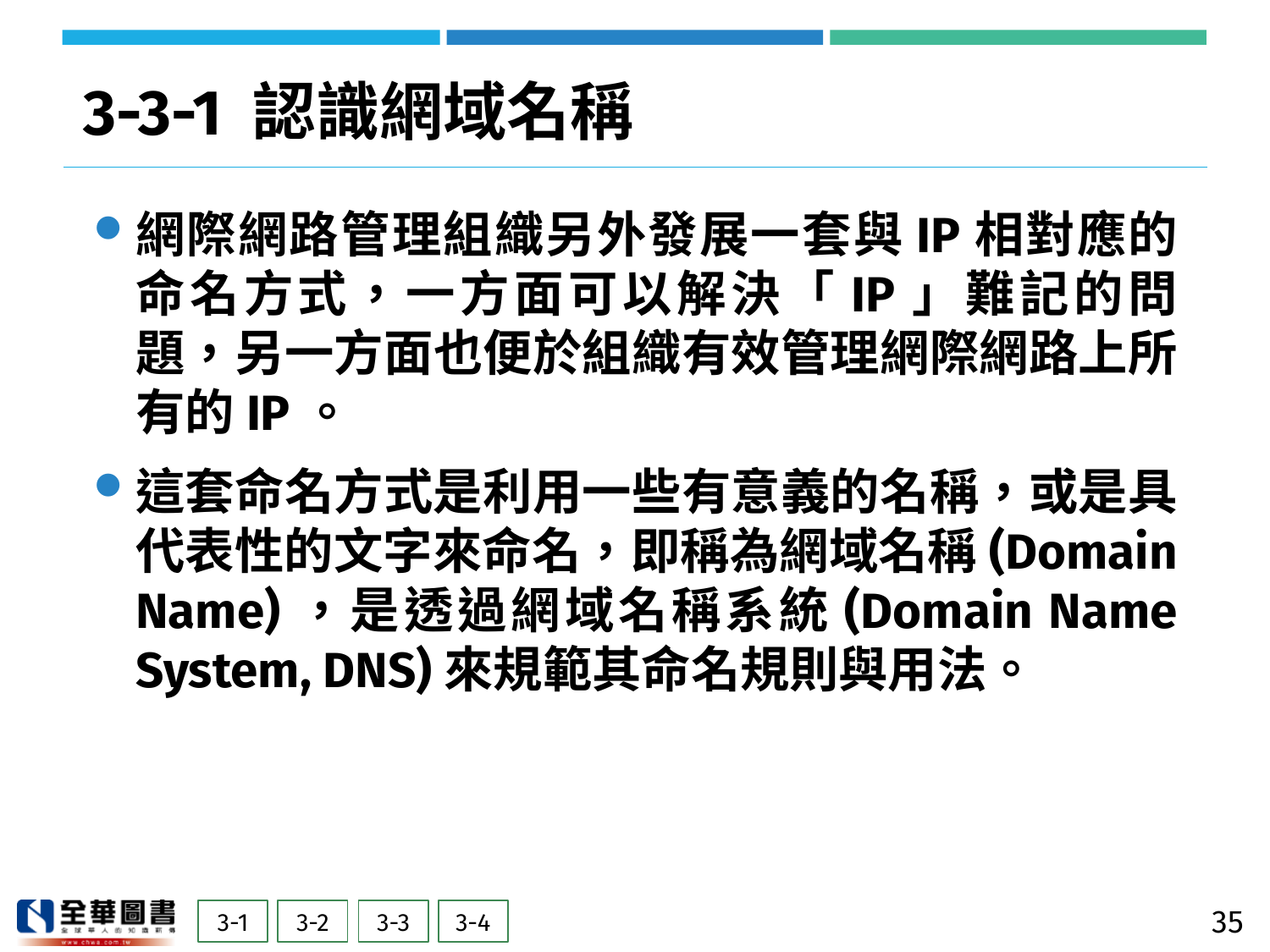

# 3-3-1 認識網域名稱
網際網路管理組織另外發展一套與IP相對應的命名方式，一方面可以解決「IP」難記的問題，另一方面也便於組織有效管理網際網路上所有的IP。
這套命名方式是利用一些有意義的名稱，或是具代表性的文字來命名，即稱為網域名稱(Domain Name)，是透過網域名稱系統(Domain Name System, DNS)來規範其命名規則與用法。
35